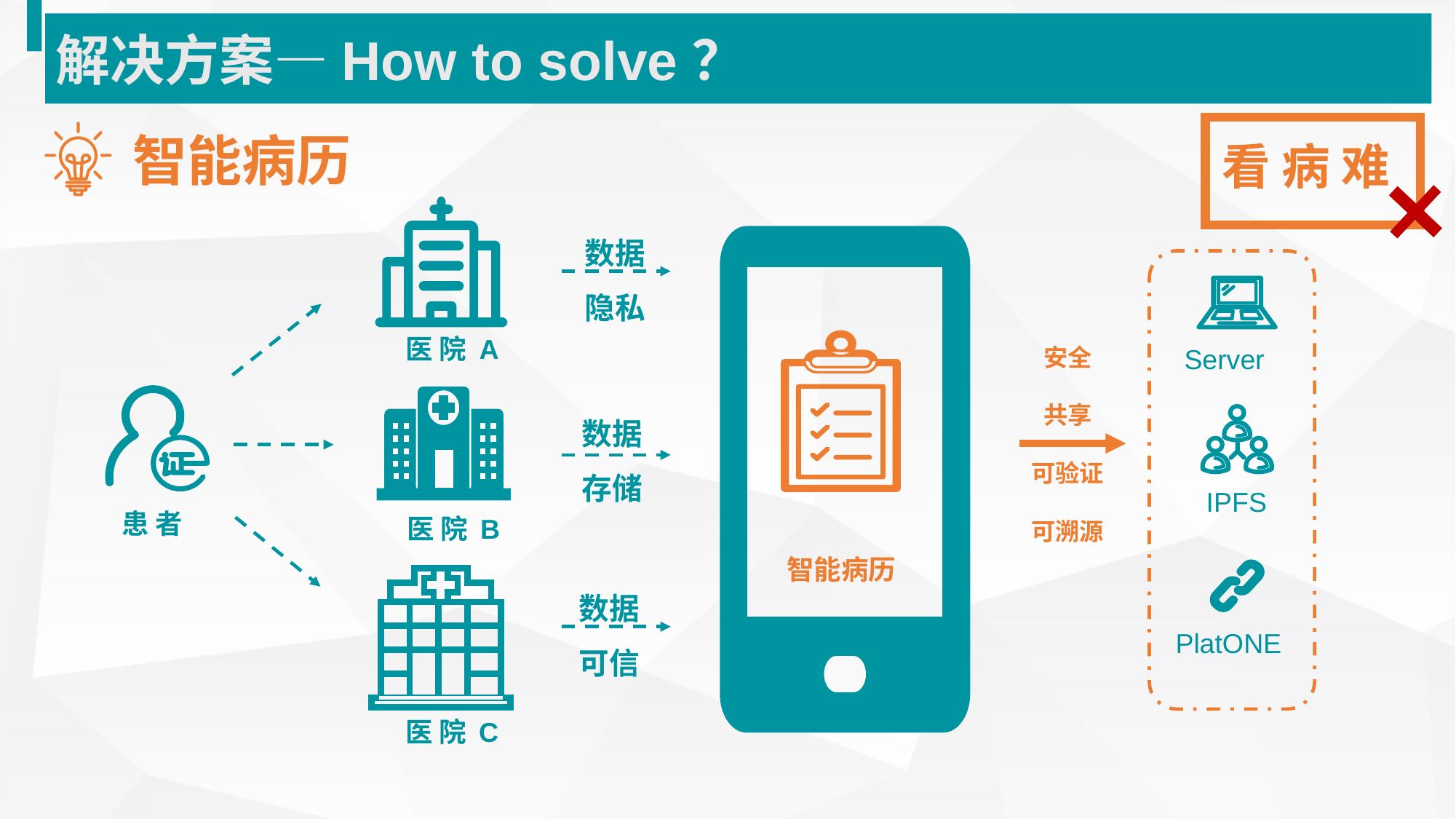

解决方案—How to solve？

看 病 难

智能病历

医 院 A

患 者
医 院 B
医 院 C

数据
隐私

智能病历

Server

IPFS

PlatONE
安全

共享

可验证

可溯源

数据
存储

数据
可信